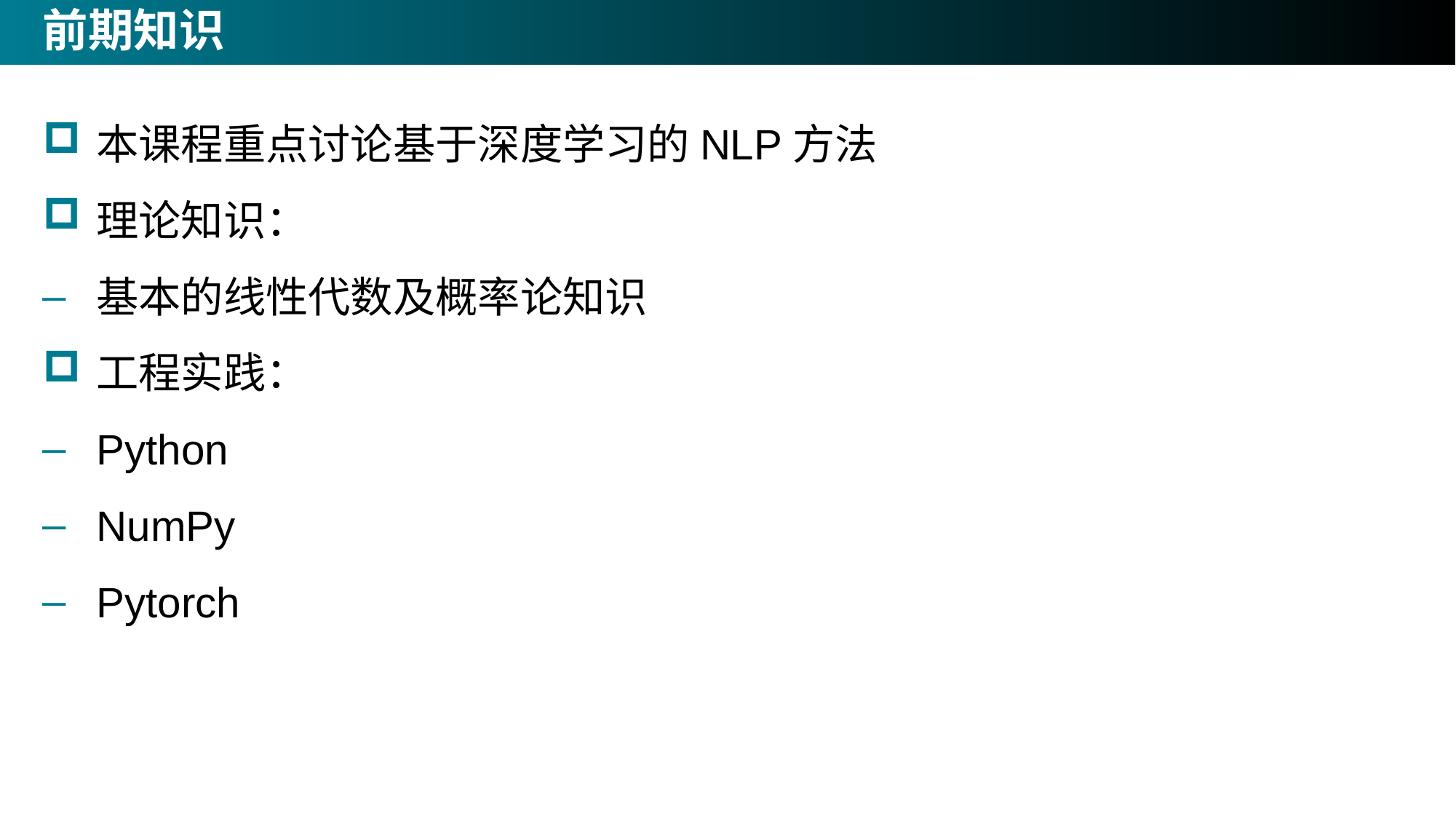

# 前期知识
本课程重点讨论基于深度学习的NLP方法
理论知识：
基本的线性代数及概率论知识
工程实践：
Python
NumPy
Pytorch